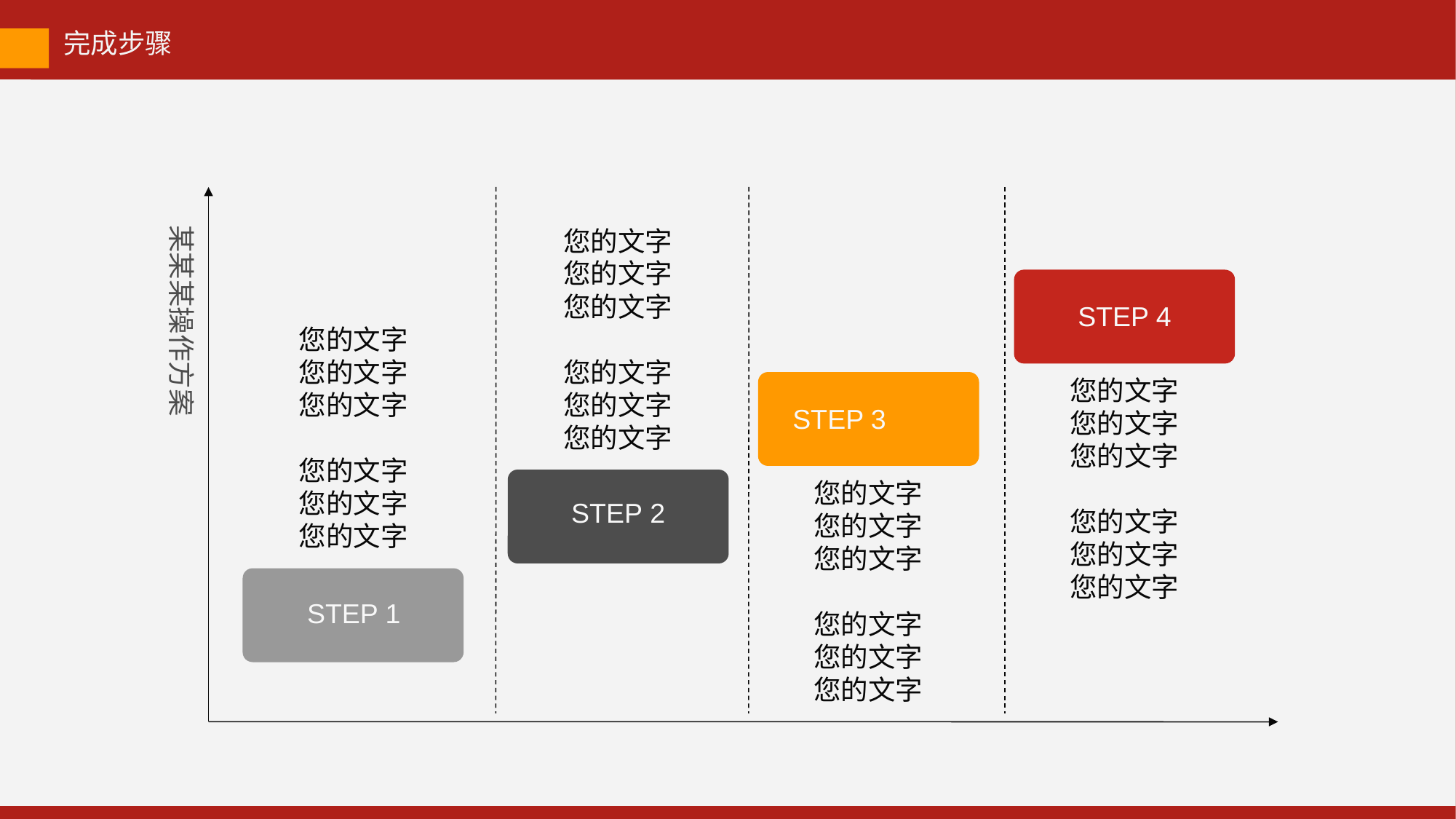

完成步骤

您的文字
您的文字
您的文字
您的文字
您的文字
您的文字
某某某操作方案

STEP 4
您的文字
您的文字
您的文字
您的文字
您的文字
您的文字
您的文字
您的文字
您的文字
您的文字
您的文字
您的文字

STEP 3

STEP 2
您的文字
您的文字
您的文字
您的文字
您的文字
您的文字

STEP 1